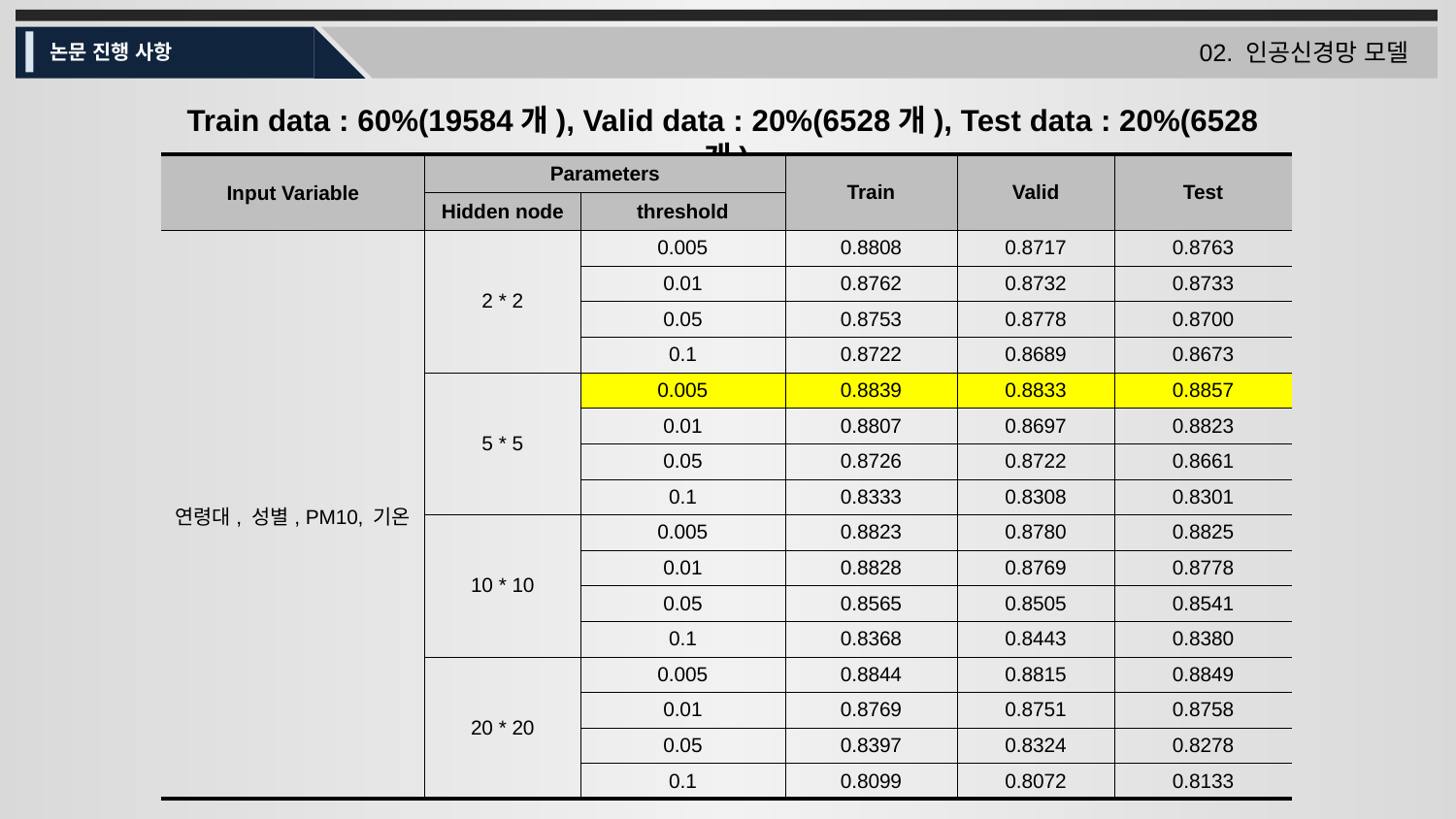

02. 인공신경망 모델

논문 진행 사항
Train data : 60%(19584개), Valid data : 20%(6528개), Test data : 20%(6528개)
| Input Variable | Parameters |  | Train | Valid | Test |
| --- | --- | --- | --- | --- | --- |
| Input Variable | Hidden node | threshold | R2 | R2 | R2 |
| 연령대, 성별, PM10, 기온 | 2 \* 2 | 0.005 | 0.8808 | 0.8717 | 0.8763 |
|  |  | 0.01 | 0.8762 | 0.8732 | 0.8733 |
|  | 2 | 0.05 | 0.8753 | 0.8778 | 0.8700 |
|  | 3 | 0.1 | 0.8722 | 0.8689 | 0.8673 |
|  | 5 \* 5 | 0.005 | 0.8839 | 0.8833 | 0.8857 |
|  |  | 0.01 | 0.8807 | 0.8697 | 0.8823 |
|  |  | 0.05 | 0.8726 | 0.8722 | 0.8661 |
|  | 2 | 0.1 | 0.8333 | 0.8308 | 0.8301 |
|  | 10 \* 10 | 0.005 | 0.8823 | 0.8780 | 0.8825 |
|  |  | 0.01 | 0.8828 | 0.8769 | 0.8778 |
|  |  | 0.05 | 0.8565 | 0.8505 | 0.8541 |
|  | 2 | 0.1 | 0.8368 | 0.8443 | 0.8380 |
|  | 20 \* 20 | 0.005 | 0.8844 | 0.8815 | 0.8849 |
|  |  | 0.01 | 0.8769 | 0.8751 | 0.8758 |
|  |  | 0.05 | 0.8397 | 0.8324 | 0.8278 |
|  |  | 0.1 | 0.8099 | 0.8072 | 0.8133 |